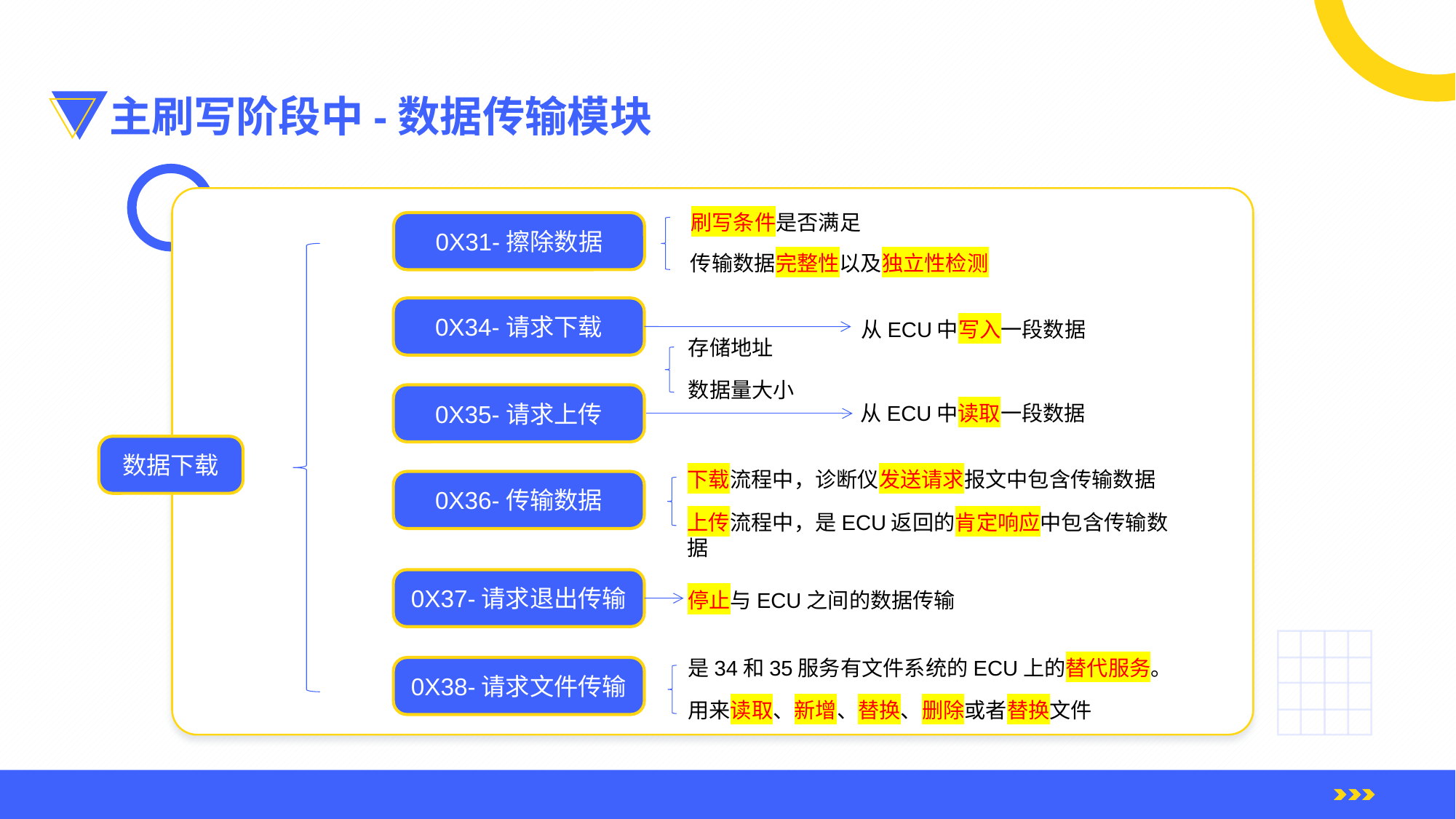

主刷写阶段中-数据传输模块

刷写条件是否满足
0X31-擦除数据

传输数据完整性以及独立性检测
0X34-请求下载
从ECU中写入一段数据
存储地址

数据量大小
0X35-请求上传
从ECU中读取一段数据
数据下载
下载流程中，诊断仪发送请求报文中包含传输数据
0X36-传输数据

上传流程中，是ECU返回的肯定响应中包含传输数据
0X37-请求退出传输
停止与ECU之间的数据传输

是34和35服务有文件系统的ECU上的替代服务。
0X38-请求文件传输

用来读取、新增、替换、删除或者替换文件